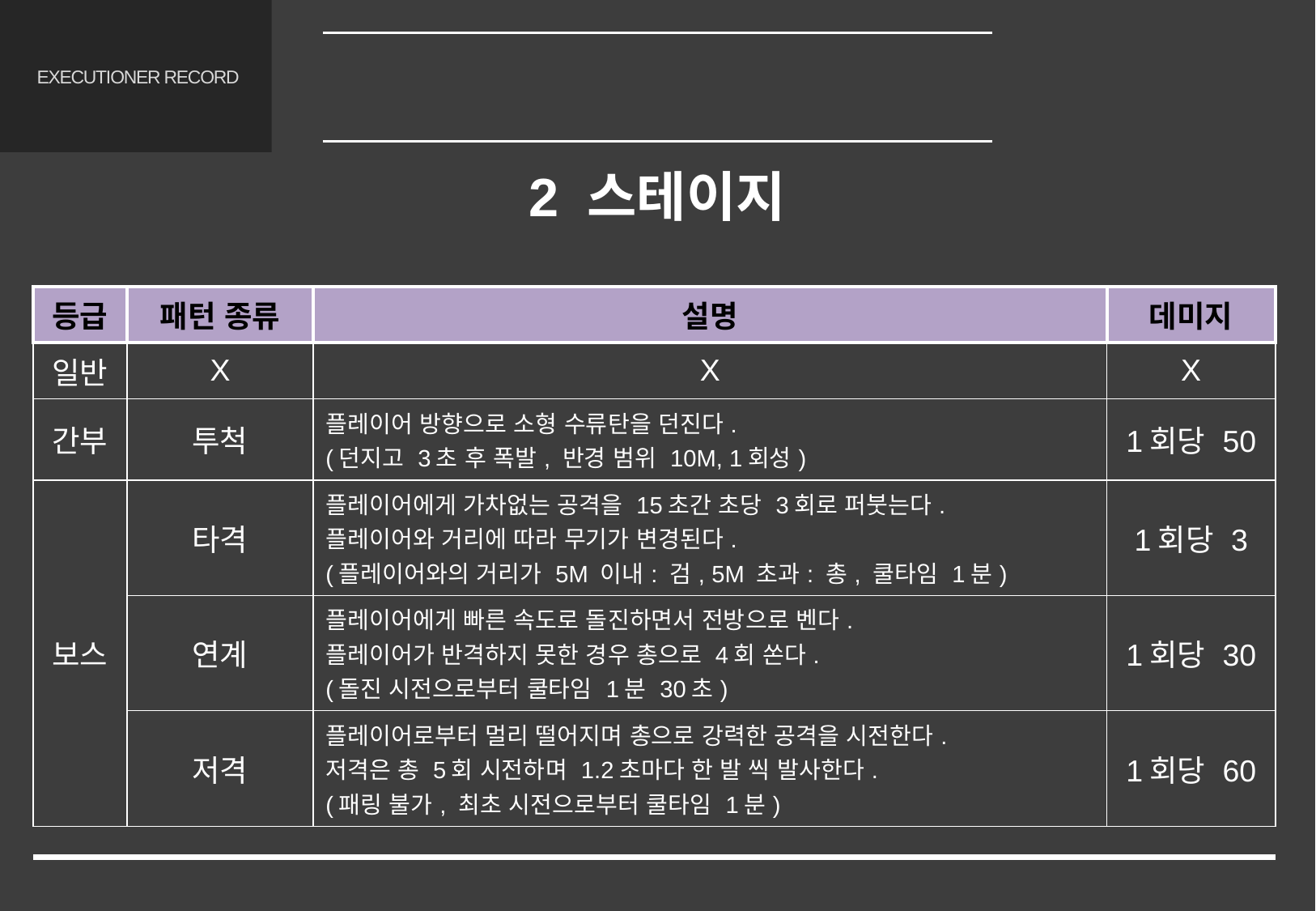

레벨 디자인
4.4 맵
# EXECUTIONER RECORD
2 스테이지
| 등급 | 패턴 종류 | 설명 | 데미지 |
| --- | --- | --- | --- |
| 일반 | X | X | X |
| 간부 | 투척 | 플레이어 방향으로 소형 수류탄을 던진다. (던지고 3초 후 폭발, 반경 범위 10M, 1회성) | 1회당 50 |
| 보스 | 타격 | 플레이어에게 가차없는 공격을 15초간 초당 3회로 퍼붓는다. 플레이어와 거리에 따라 무기가 변경된다. (플레이어와의 거리가 5M 이내: 검, 5M 초과: 총, 쿨타임 1분) | 1회당 3 |
|  | 연계 | 플레이어에게 빠른 속도로 돌진하면서 전방으로 벤다. 플레이어가 반격하지 못한 경우 총으로 4회 쏜다. (돌진 시전으로부터 쿨타임 1분 30초) | 1회당 30 |
|  | 저격 | 플레이어로부터 멀리 떨어지며 총으로 강력한 공격을 시전한다. 저격은 총 5회 시전하며 1.2초마다 한 발 씩 발사한다. (패링 불가, 최초 시전으로부터 쿨타임 1분) | 1회당 60 |
46/65